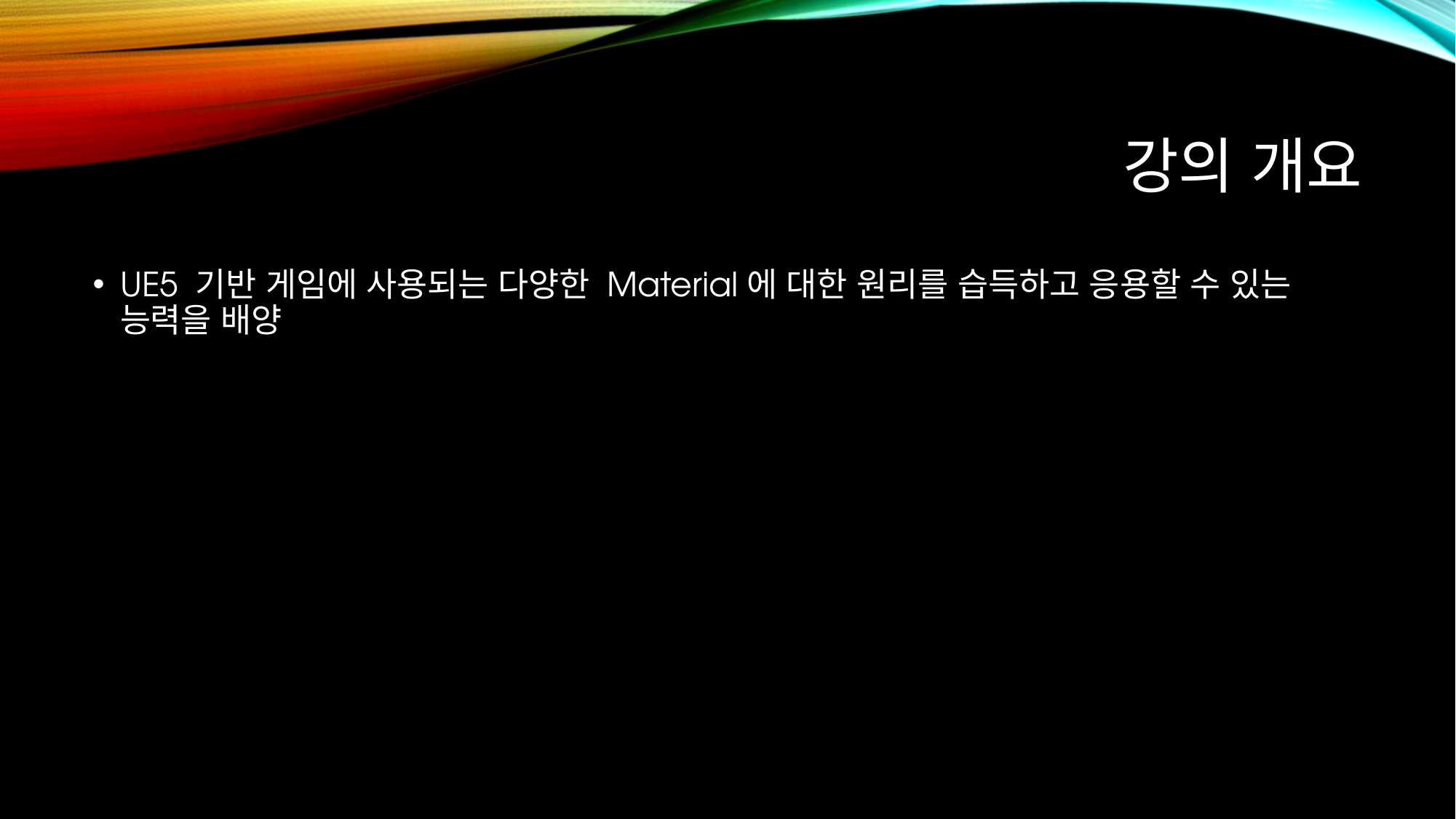

# 강의 개요
UE5 기반 게임에 사용되는 다양한 Material에 대한 원리를 습득하고 응용할 수 있는 능력을 배양